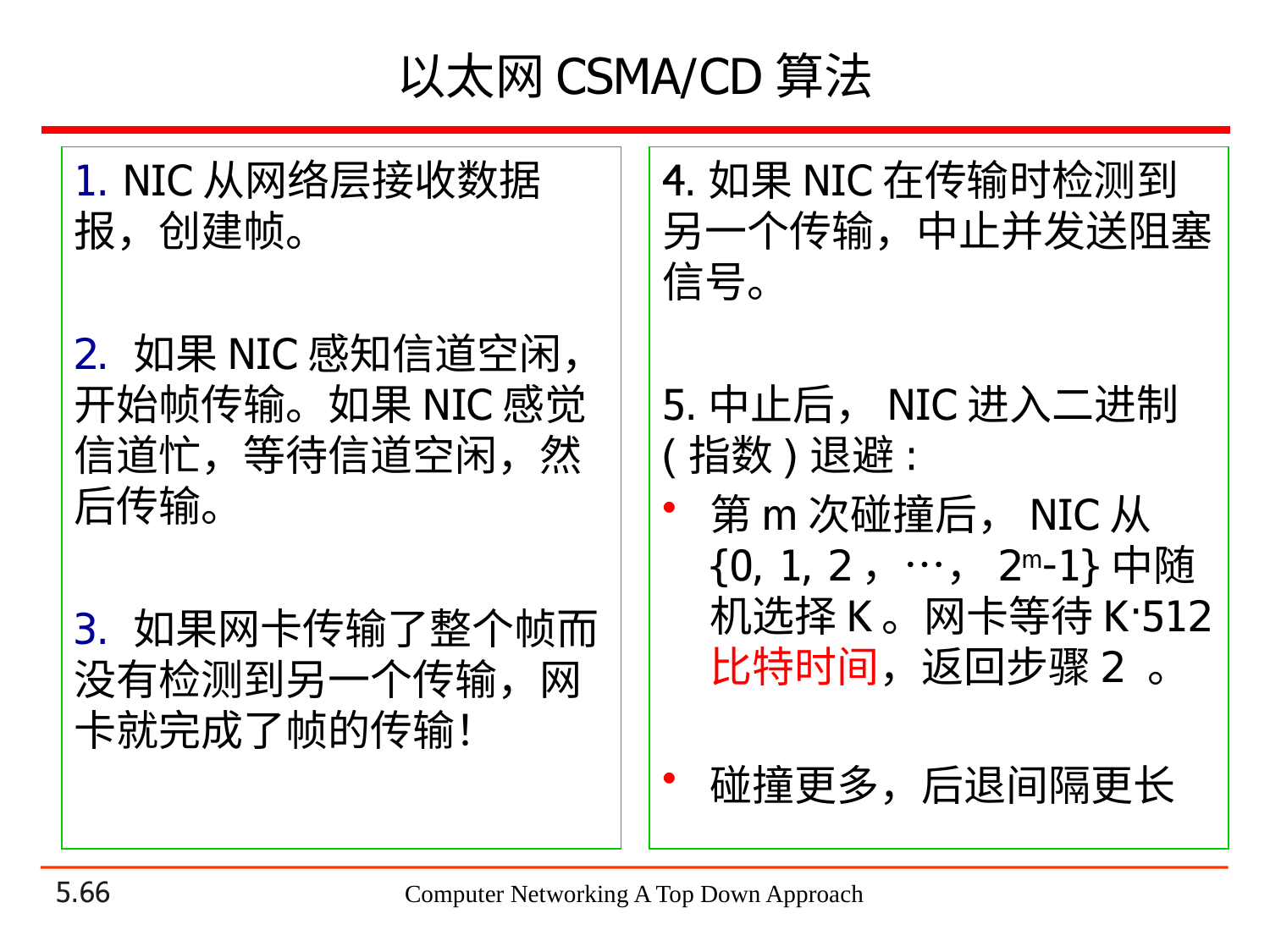

# 以太网CSMA/CD算法
1. NIC从网络层接收数据报，创建帧。

2. 如果NIC感知信道空闲，开始帧传输。如果NIC感觉信道忙，等待信道空闲，然后传输。

3. 如果网卡传输了整个帧而没有检测到另一个传输，网卡就完成了帧的传输！
4.如果NIC在传输时检测到另一个传输，中止并发送阻塞信号。

5.中止后，NIC进入二进制(指数)退避:
第m次碰撞后，NIC从{0, 1, 2，…，2m-1}中随机选择K。网卡等待K·512比特时间，返回步骤2 。

碰撞更多，后退间隔更长